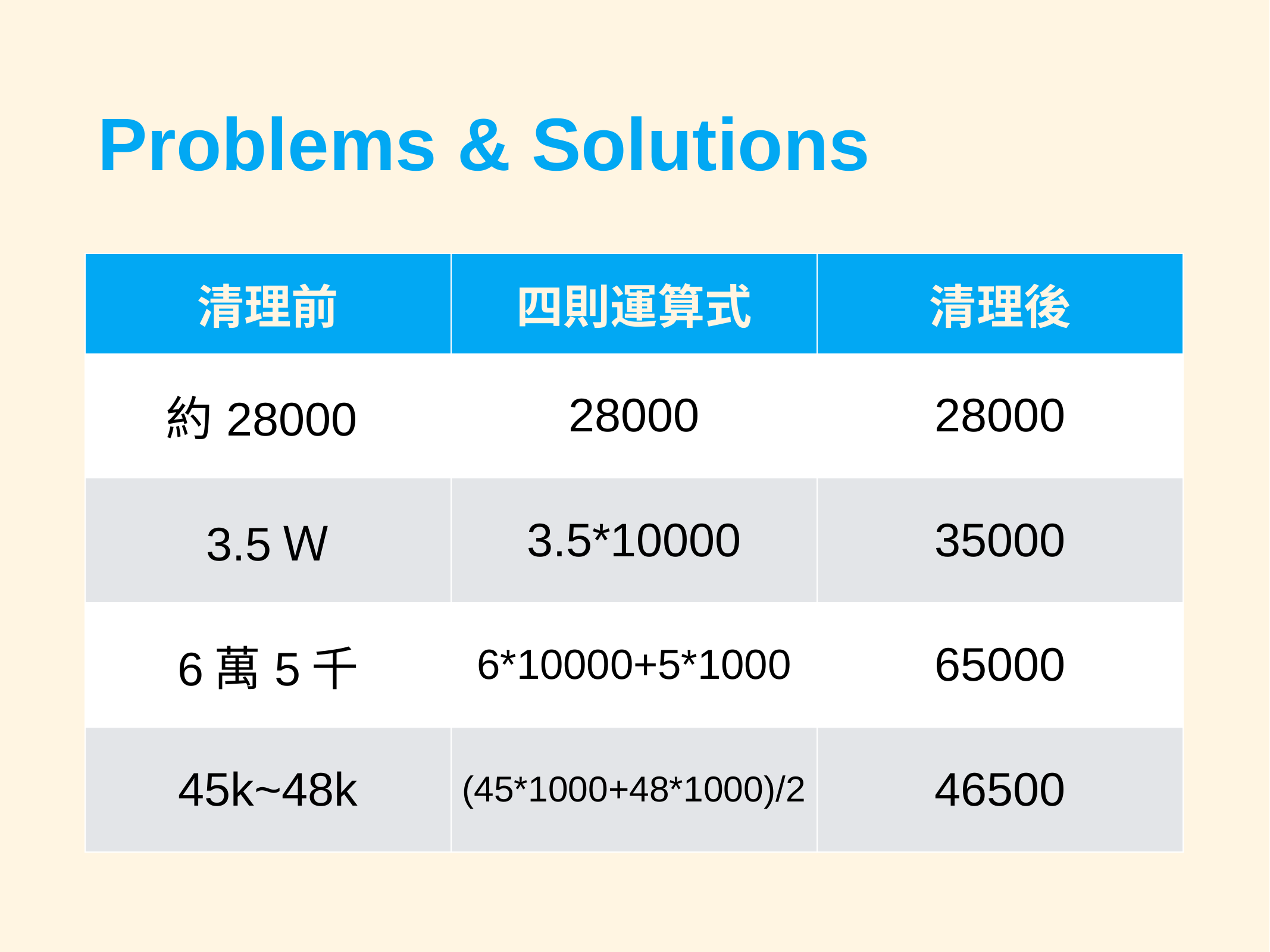

28
# Problems & Solutions
| 清理前 | 四則運算式 | 清理後 |
| --- | --- | --- |
| 約28000 | 28000 | 28000 |
| 3.5Ｗ | 3.5\*10000 | 35000 |
| 6萬5千 | 6\*10000+5\*1000 | 65000 |
| 45k~48k | (45\*1000+48\*1000)/2 | 46500 |